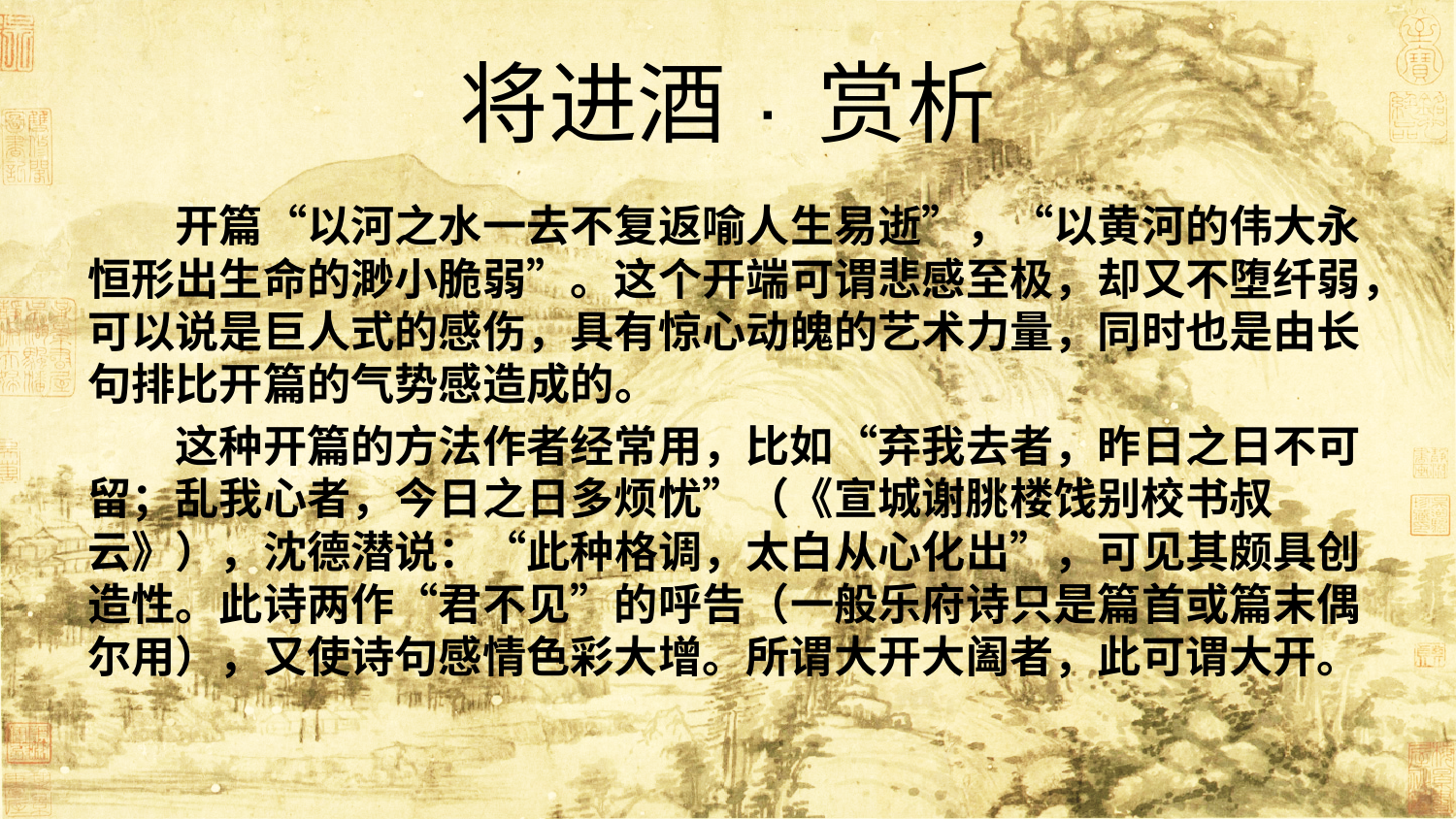

# 将进酒·赏析
　　开篇“以河之水一去不复返喻人生易逝”，“以黄河的伟大永恒形出生命的渺小脆弱”。这个开端可谓悲感至极，却又不堕纤弱，可以说是巨人式的感伤，具有惊心动魄的艺术力量，同时也是由长句排比开篇的气势感造成的。
　　这种开篇的方法作者经常用，比如“弃我去者，昨日之日不可留；乱我心者，今日之日多烦忧”（《宣城谢朓楼饯别校书叔云》），沈德潜说：“此种格调，太白从心化出”，可见其颇具创造性。此诗两作“君不见”的呼告（一般乐府诗只是篇首或篇末偶尔用），又使诗句感情色彩大增。所谓大开大阖者，此可谓大开。